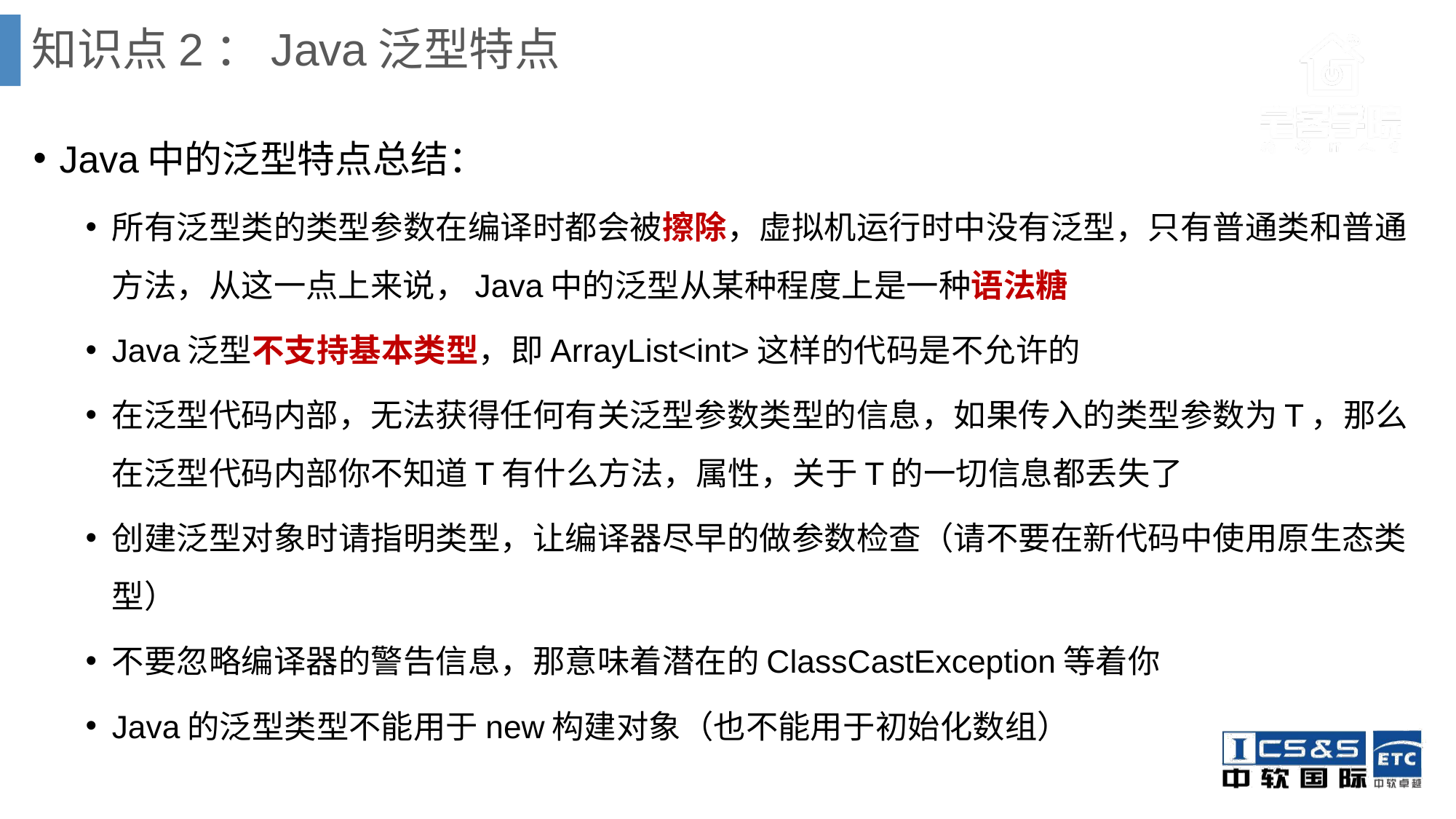

# 知识点2：Java泛型特点
Java中的泛型特点总结：
所有泛型类的类型参数在编译时都会被擦除，虚拟机运行时中没有泛型，只有普通类和普通方法，从这一点上来说，Java中的泛型从某种程度上是一种语法糖
Java泛型不支持基本类型，即ArrayList<int>这样的代码是不允许的
在泛型代码内部，无法获得任何有关泛型参数类型的信息，如果传入的类型参数为T，那么在泛型代码内部你不知道T有什么方法，属性，关于T的一切信息都丢失了
创建泛型对象时请指明类型，让编译器尽早的做参数检查（请不要在新代码中使用原生态类型）
不要忽略编译器的警告信息，那意味着潜在的ClassCastException等着你
Java的泛型类型不能用于new构建对象（也不能用于初始化数组）